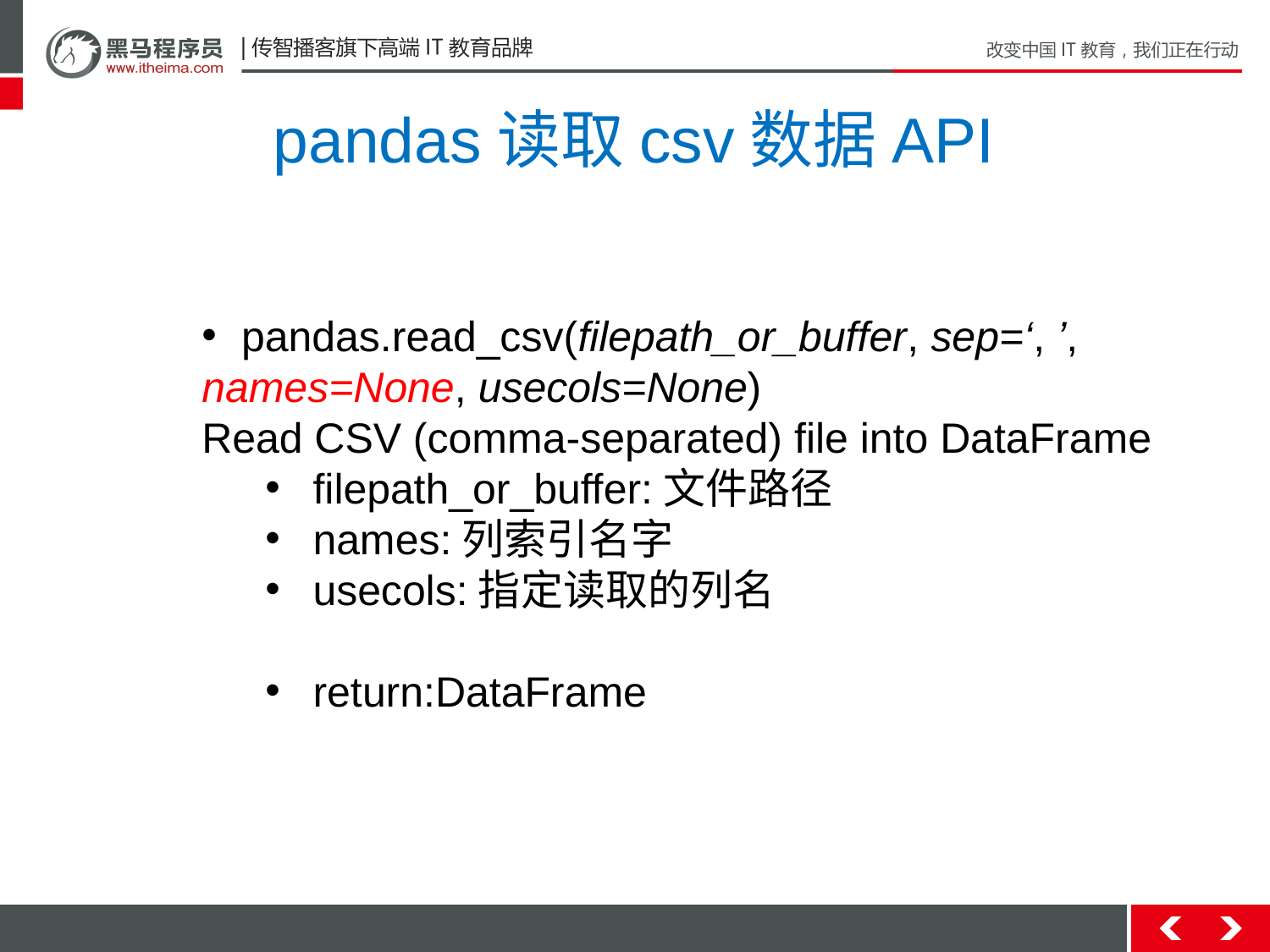

# pandas读取csv数据API
pandas.read_csv(filepath_or_buffer, sep=‘, ’,
names=None, usecols=None)
Read CSV (comma-separated) file into DataFrame
filepath_or_buffer:文件路径
names:列索引名字
usecols:指定读取的列名

return:DataFrame